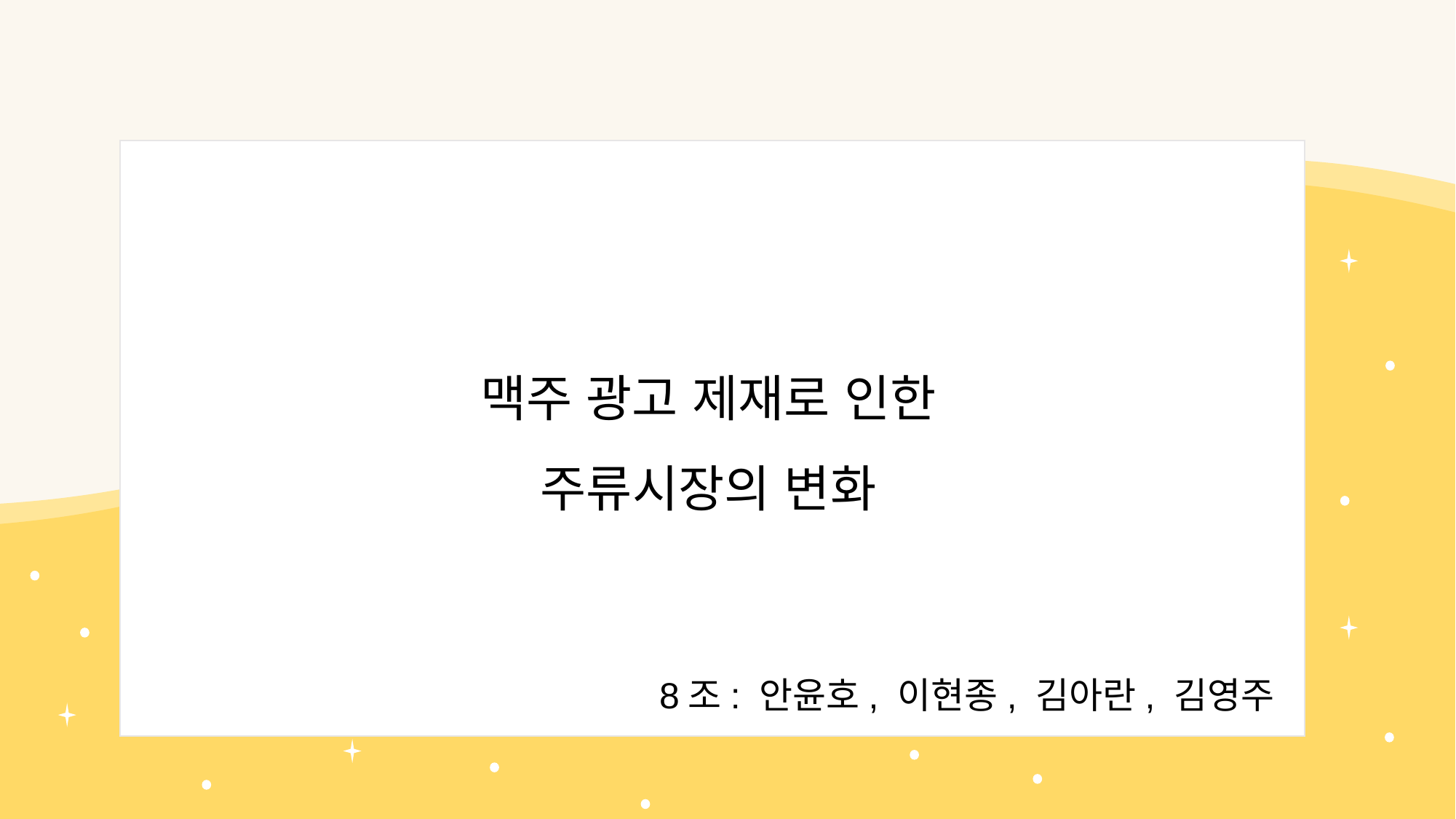

# 맥주 광고 제재로 인한 주류시장의 변화

 8조: 안윤호, 이현종, 김아란, 김영주